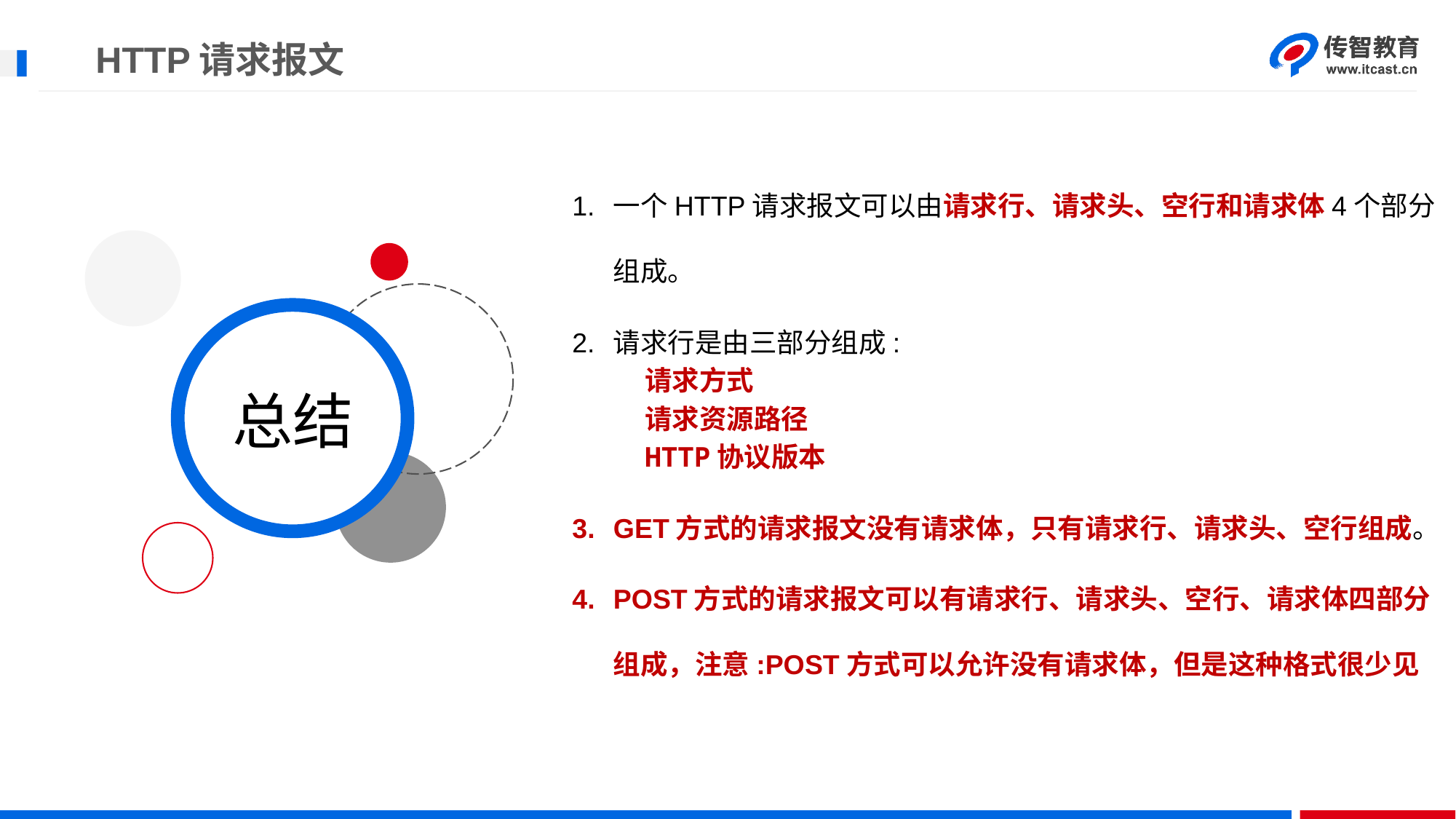

# HTTP请求报文
一个HTTP请求报文可以由请求行、请求头、空行和请求体4个部分组成。
请求行是由三部分组成:
请求方式
请求资源路径
HTTP协议版本
GET方式的请求报文没有请求体，只有请求行、请求头、空行组成。
POST方式的请求报文可以有请求行、请求头、空行、请求体四部分组成，注意:POST方式可以允许没有请求体，但是这种格式很少见